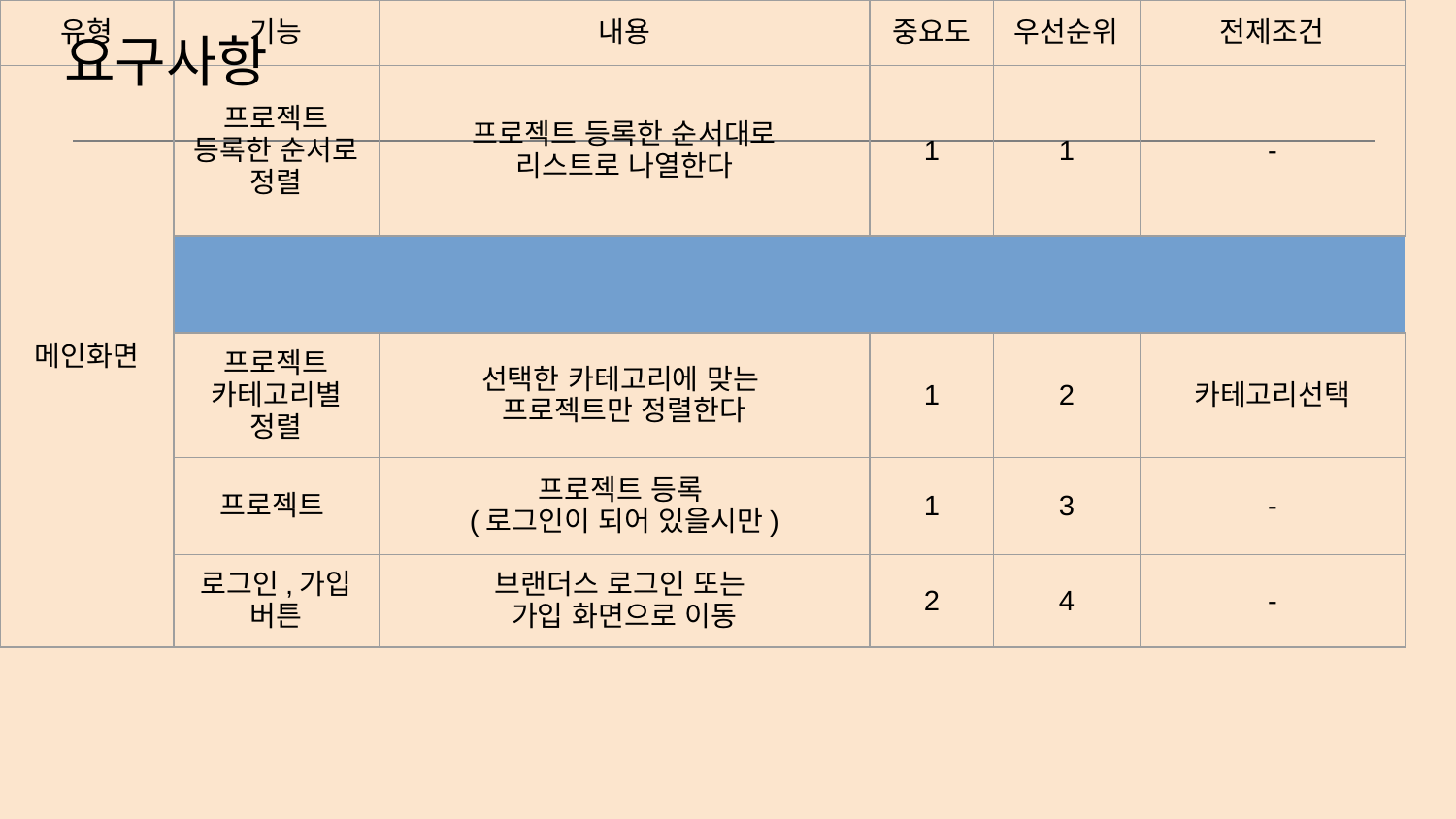

# 요구사항
| 유형 | 기능 | 내용 | 중요도 | 우선순위 | 전제조건 |
| --- | --- | --- | --- | --- | --- |
| 메인화면 | 프로젝트 등록한 순서로 정렬 | 프로젝트 등록한 순서대로 리스트로 나열한다 | 1 | 1 | - |
|  |  |  |  |  |  |
|  | 프로젝트 카테고리별 정렬 | 선택한 카테고리에 맞는 프로젝트만 정렬한다 | 1 | 2 | 카테고리선택 |
|  | 프로젝트 | 프로젝트 등록 (로그인이 되어 있을시만) | 1 | 3 | - |
|  | 로그인,가입 버튼 | 브랜더스 로그인 또는 가입 화면으로 이동 | 2 | 4 | - |
|  | 상세정보 | 마이브랜드 화면으로 이동 (로그인이 되어 있을시만) | 2 | 5 | 로그인 완료 |